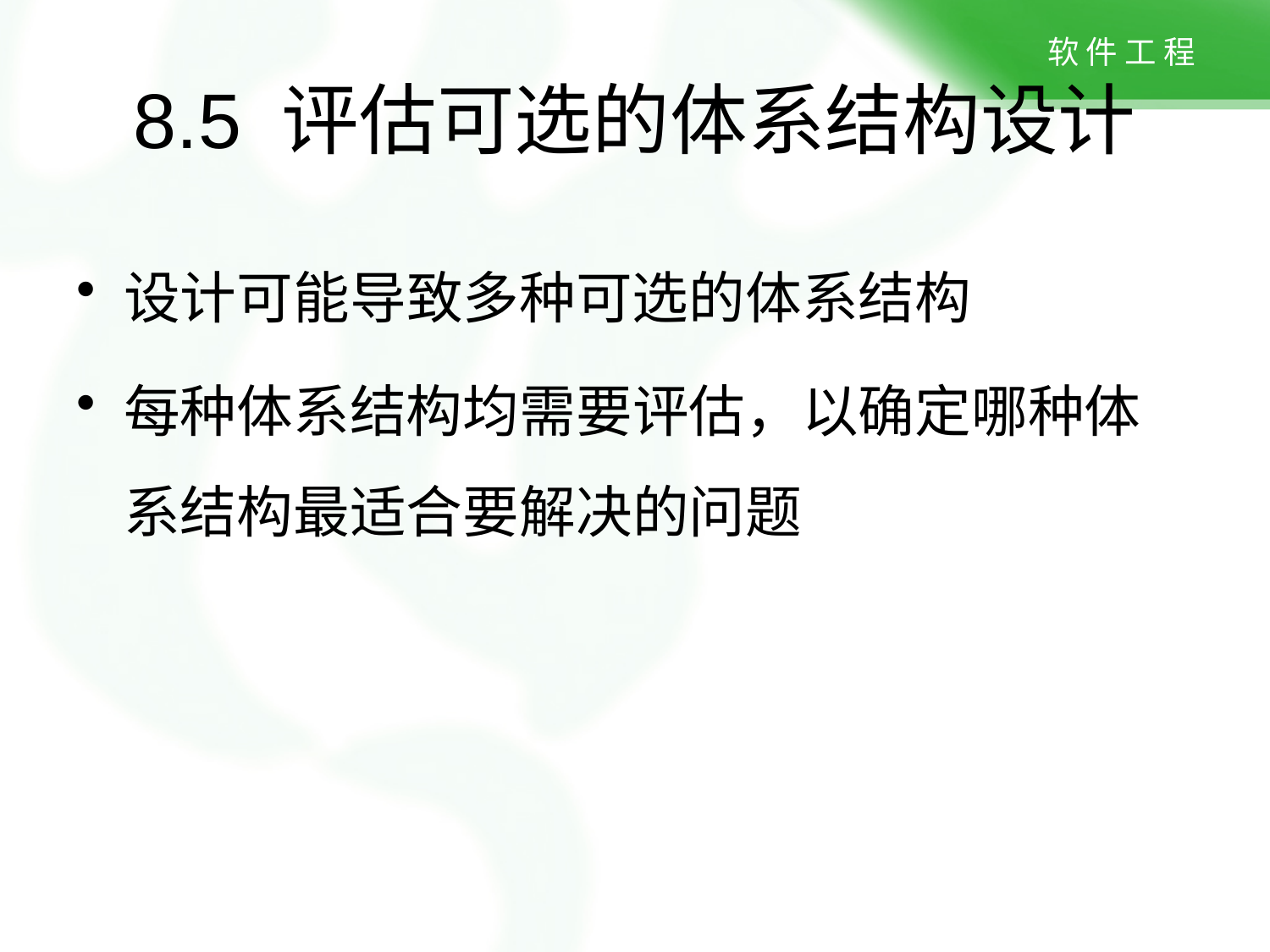

8.5 评估可选的体系结构设计
设计可能导致多种可选的体系结构
每种体系结构均需要评估，以确定哪种体系结构最适合要解决的问题